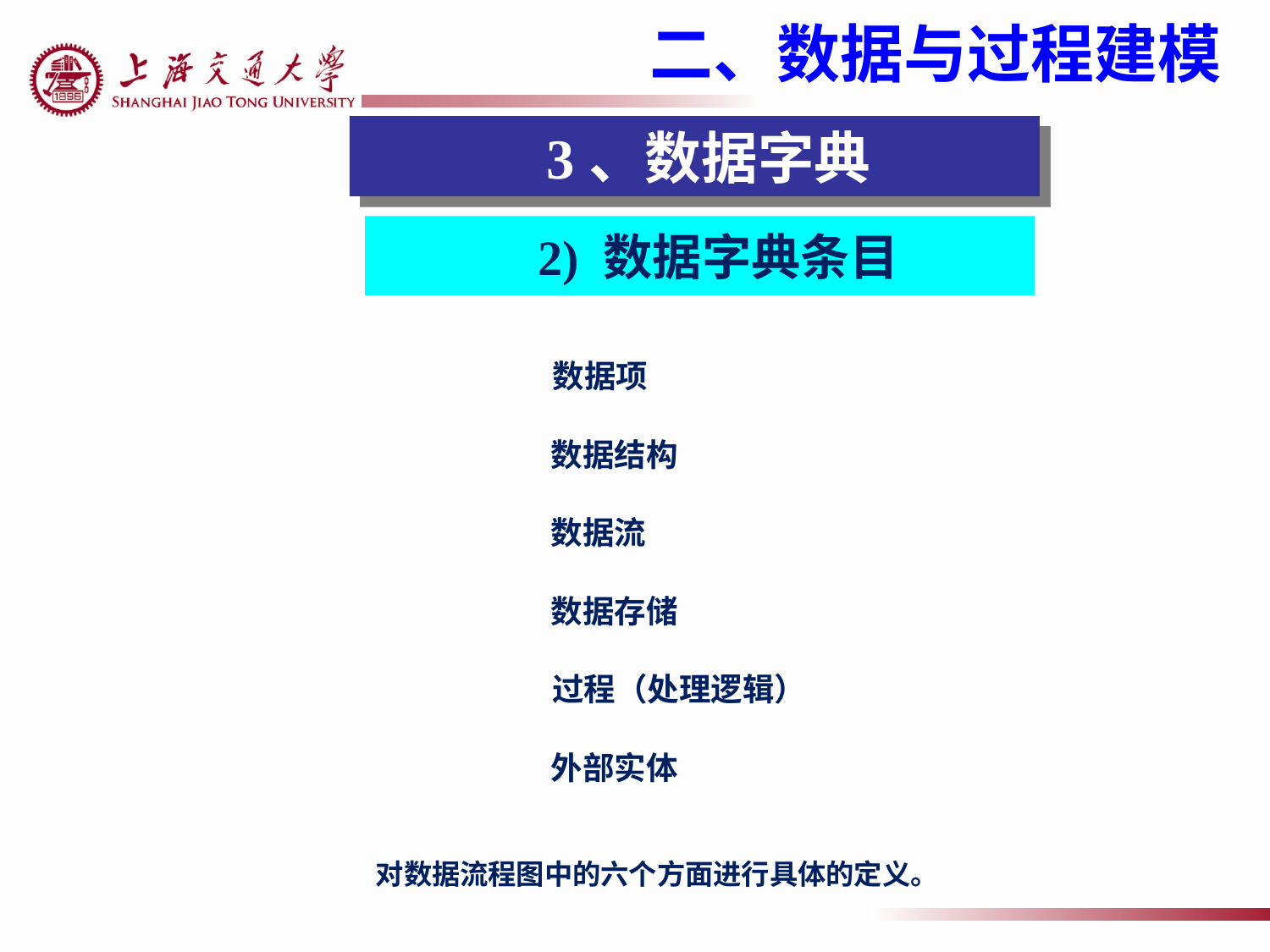

二、数据与过程建模
  3、数据字典
2) 数据字典条目
数据项
数据结构
数据流
数据存储
过程（处理逻辑）
外部实体
        对数据流程图中的六个方面进行具体的定义。